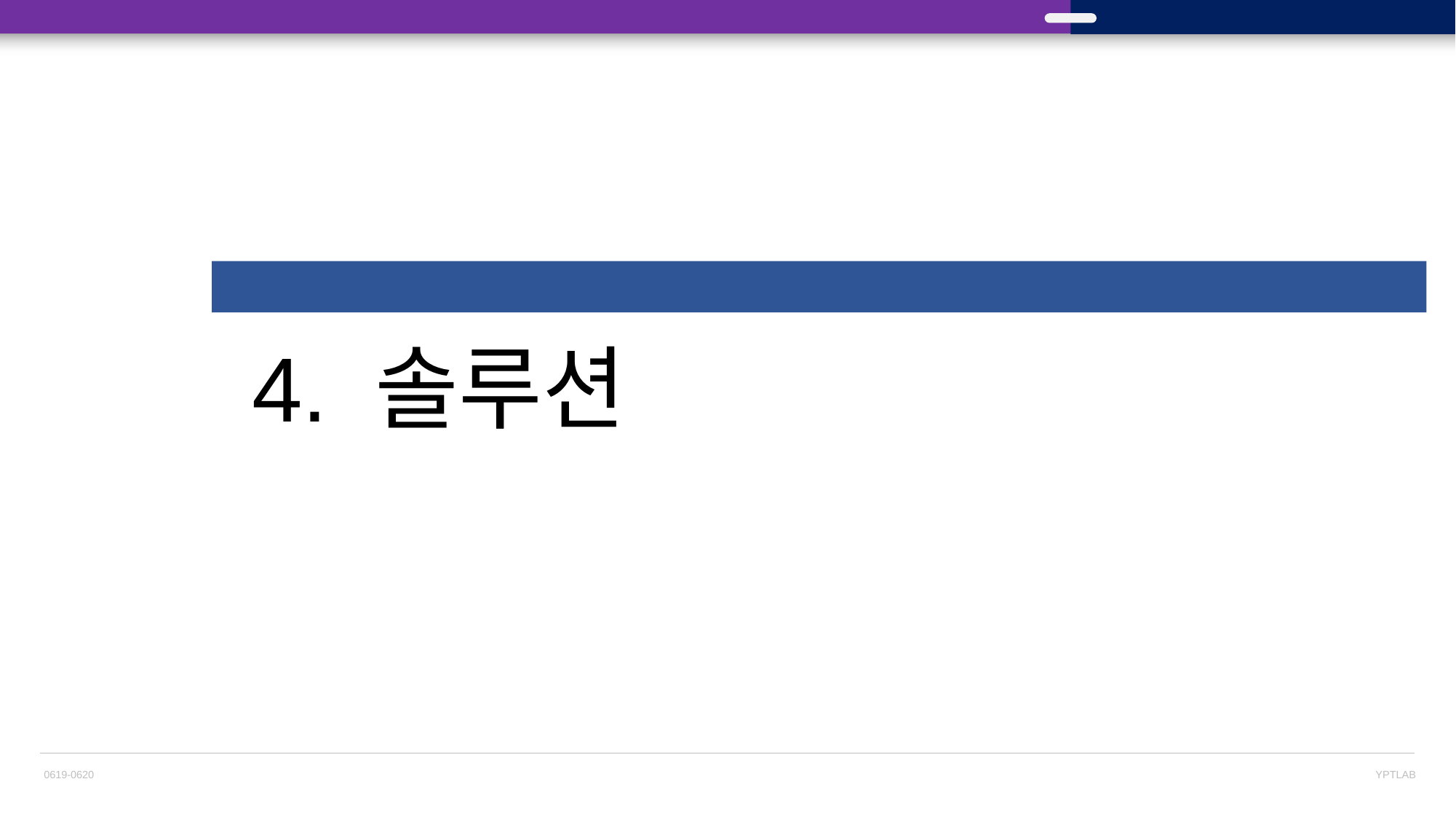

LOGO
프레젠테이션 교육

4. 솔루션
0619-0620
YPTLAB